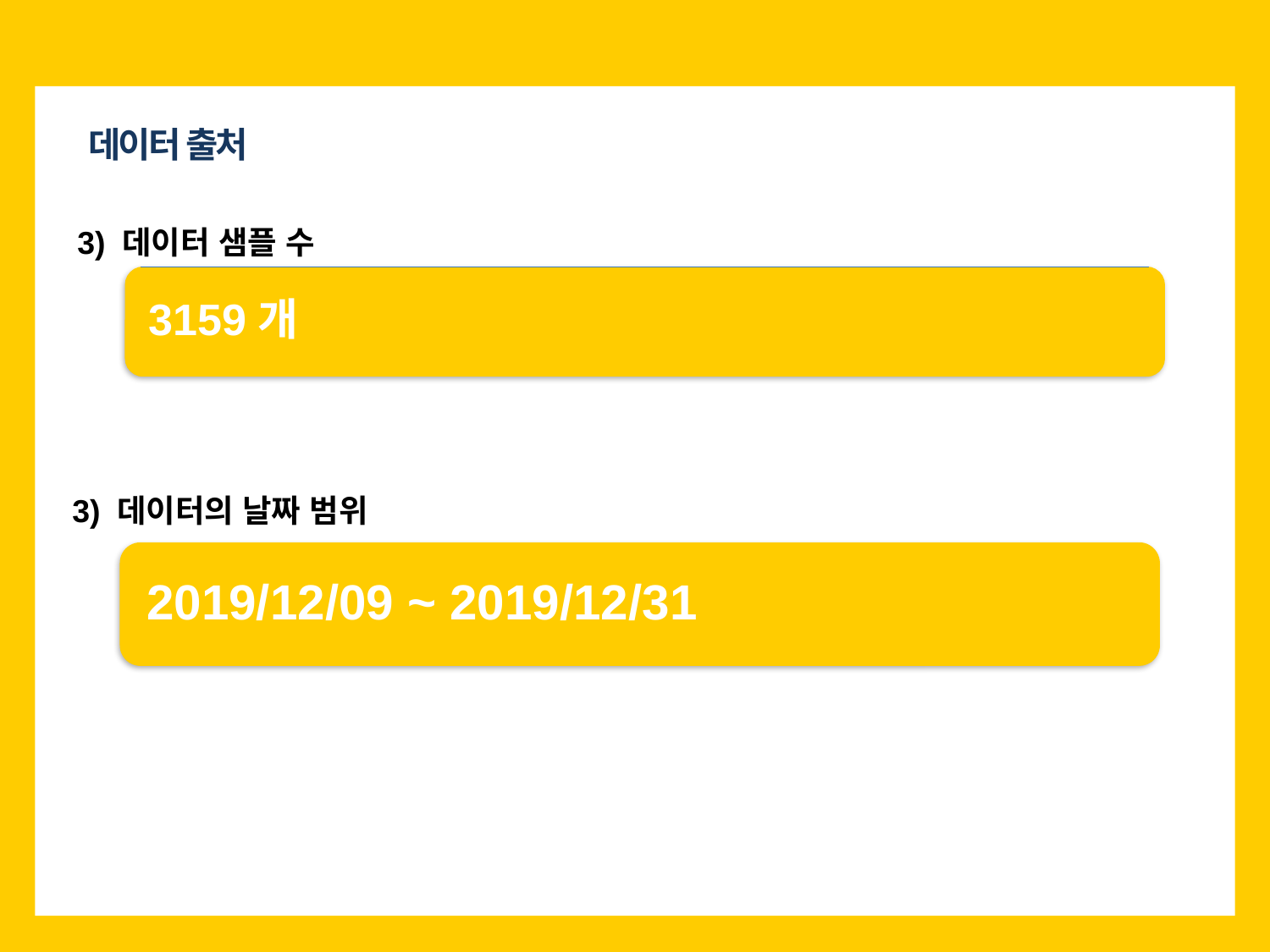

데이터 출처
3) 데이터 샘플 수

3159개

3) 데이터의 날짜 범위

2019/12/09 ~ 2019/12/31